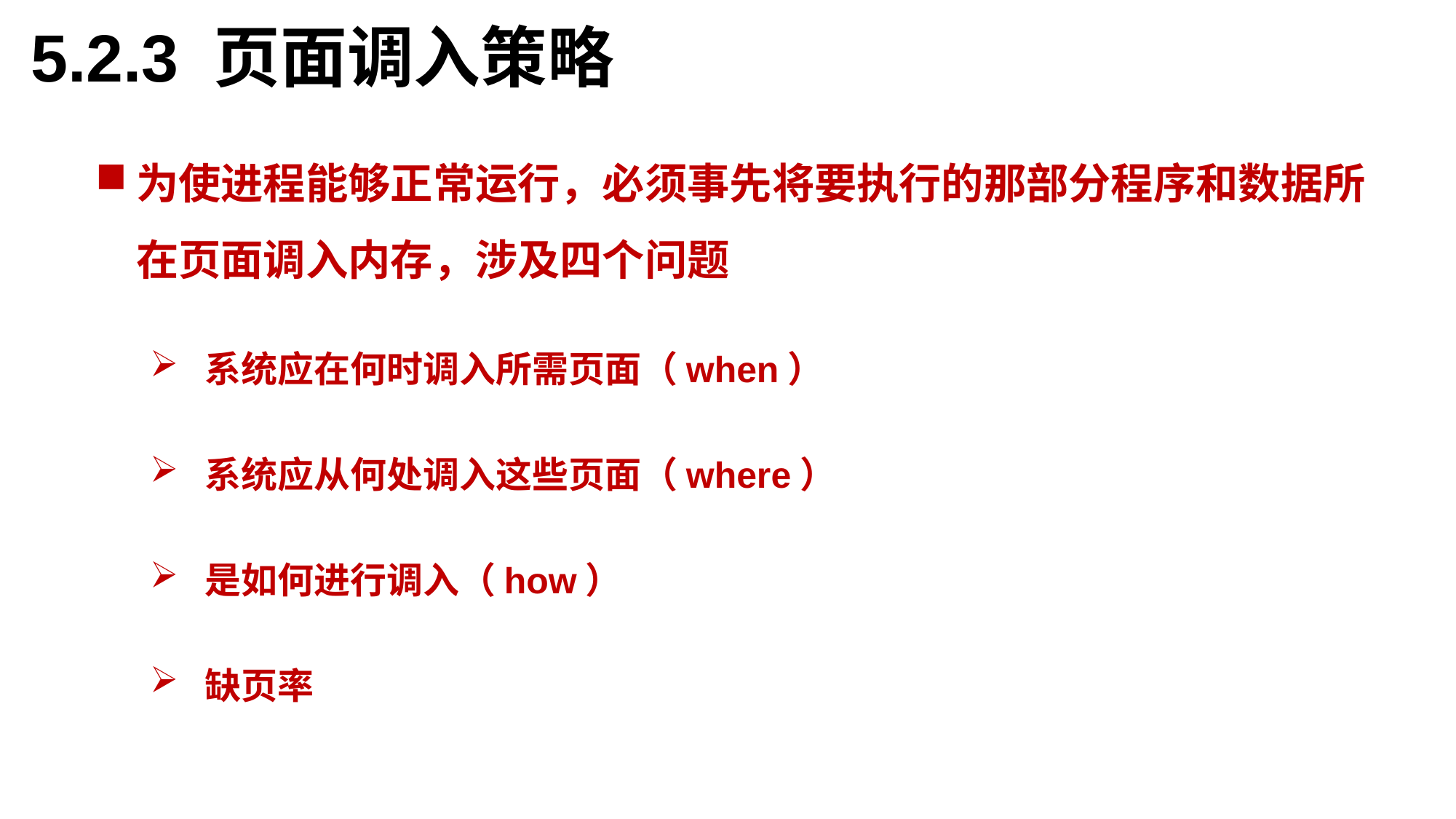

5.2.3 页面调入策略
为使进程能够正常运行，必须事先将要执行的那部分程序和数据所在页面调入内存，涉及四个问题
系统应在何时调入所需页面（when）
系统应从何处调入这些页面（where）
是如何进行调入（how）
缺页率